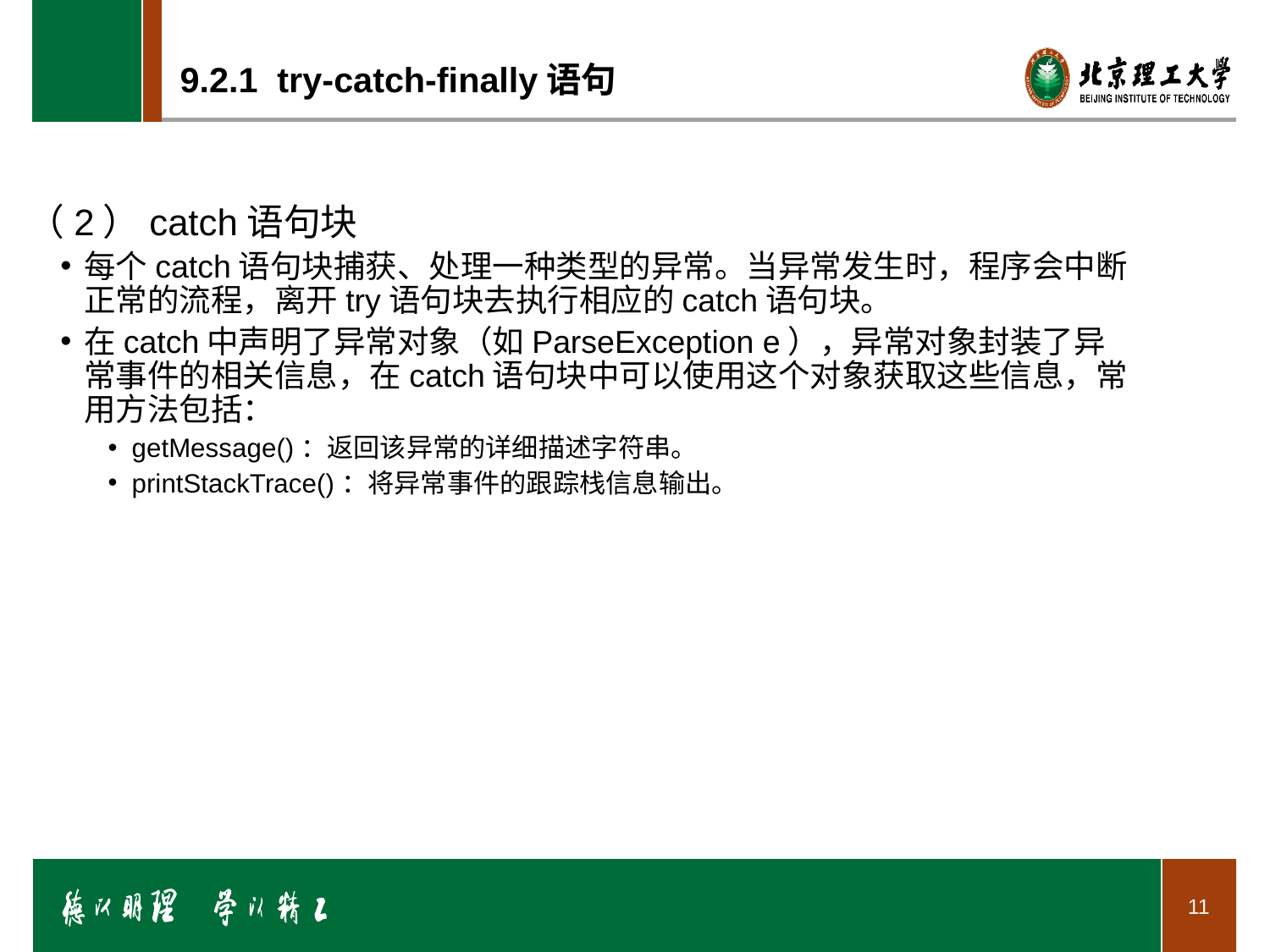

# 9.2.1  try-catch-finally语句
（2）catch语句块
每个catch语句块捕获、处理一种类型的异常。当异常发生时，程序会中断正常的流程，离开try语句块去执行相应的catch语句块。
在catch中声明了异常对象（如ParseException e），异常对象封装了异常事件的相关信息，在catch语句块中可以使用这个对象获取这些信息，常用方法包括：
getMessage()：返回该异常的详细描述字符串。
printStackTrace()：将异常事件的跟踪栈信息输出。